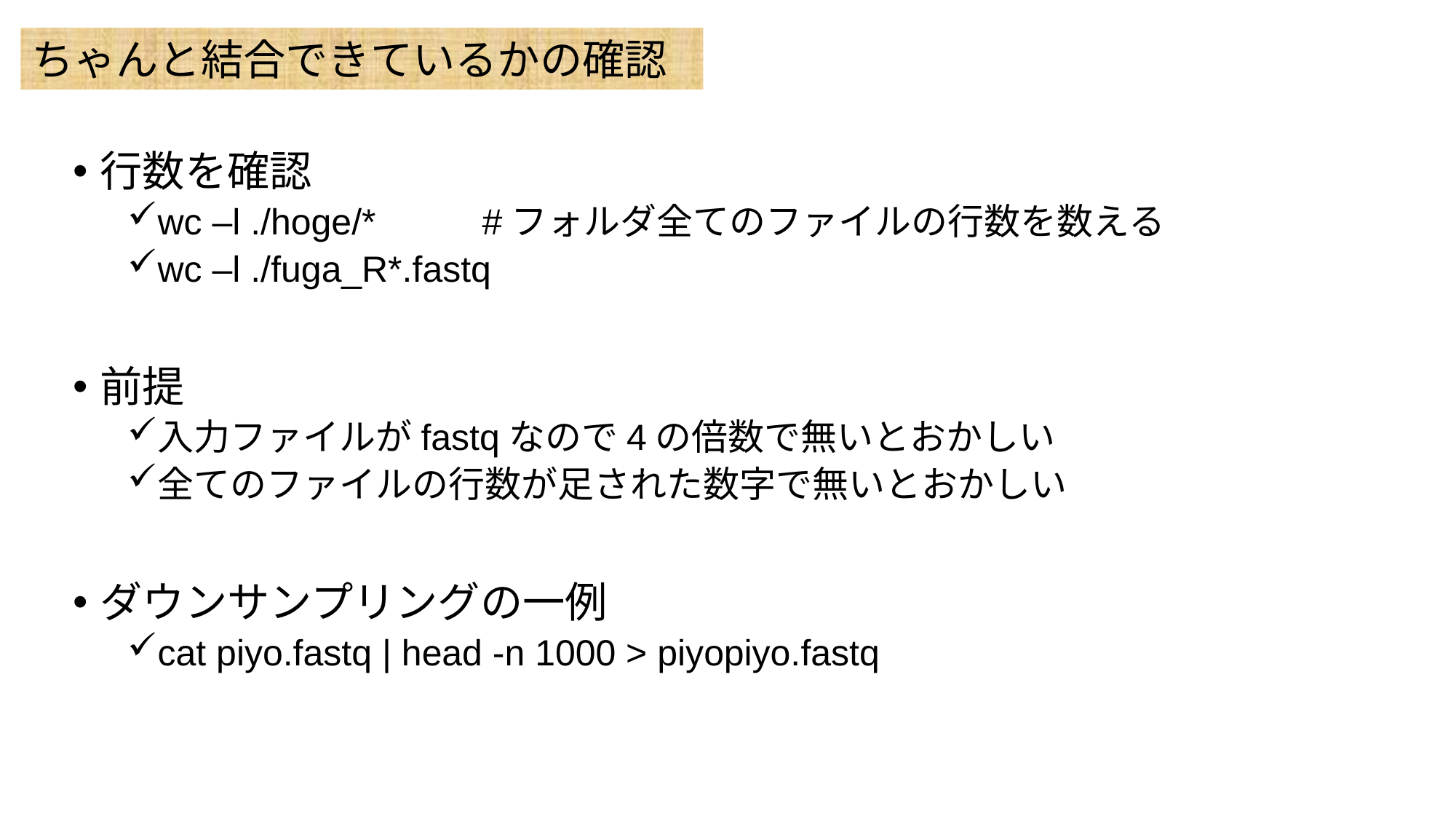

ちゃんと結合できているかの確認
行数を確認
wc –l ./hoge/* 	#フォルダ全てのファイルの行数を数える
wc –l ./fuga_R*.fastq

前提
入力ファイルがfastqなので4の倍数で無いとおかしい
全てのファイルの行数が足された数字で無いとおかしい

ダウンサンプリングの一例
cat piyo.fastq | head -n 1000 > piyopiyo.fastq